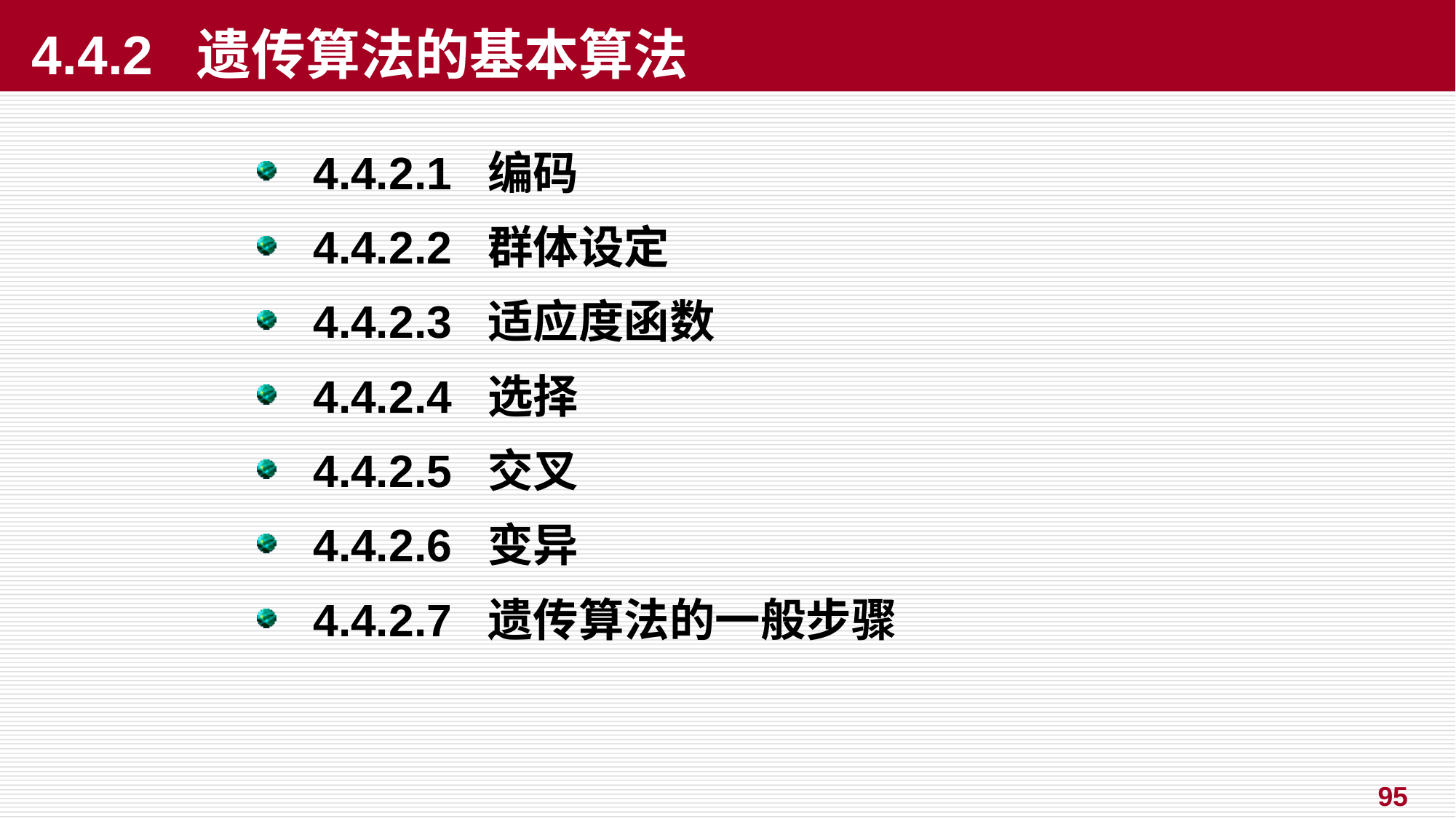

# 4.4.2  遗传算法的基本算法
4.4.2.1  编码
4.4.2.2  群体设定
4.4.2.3  适应度函数
4.4.2.4  选择
4.4.2.5  交叉
4.4.2.6  变异
4.4.2.7  遗传算法的一般步骤
95